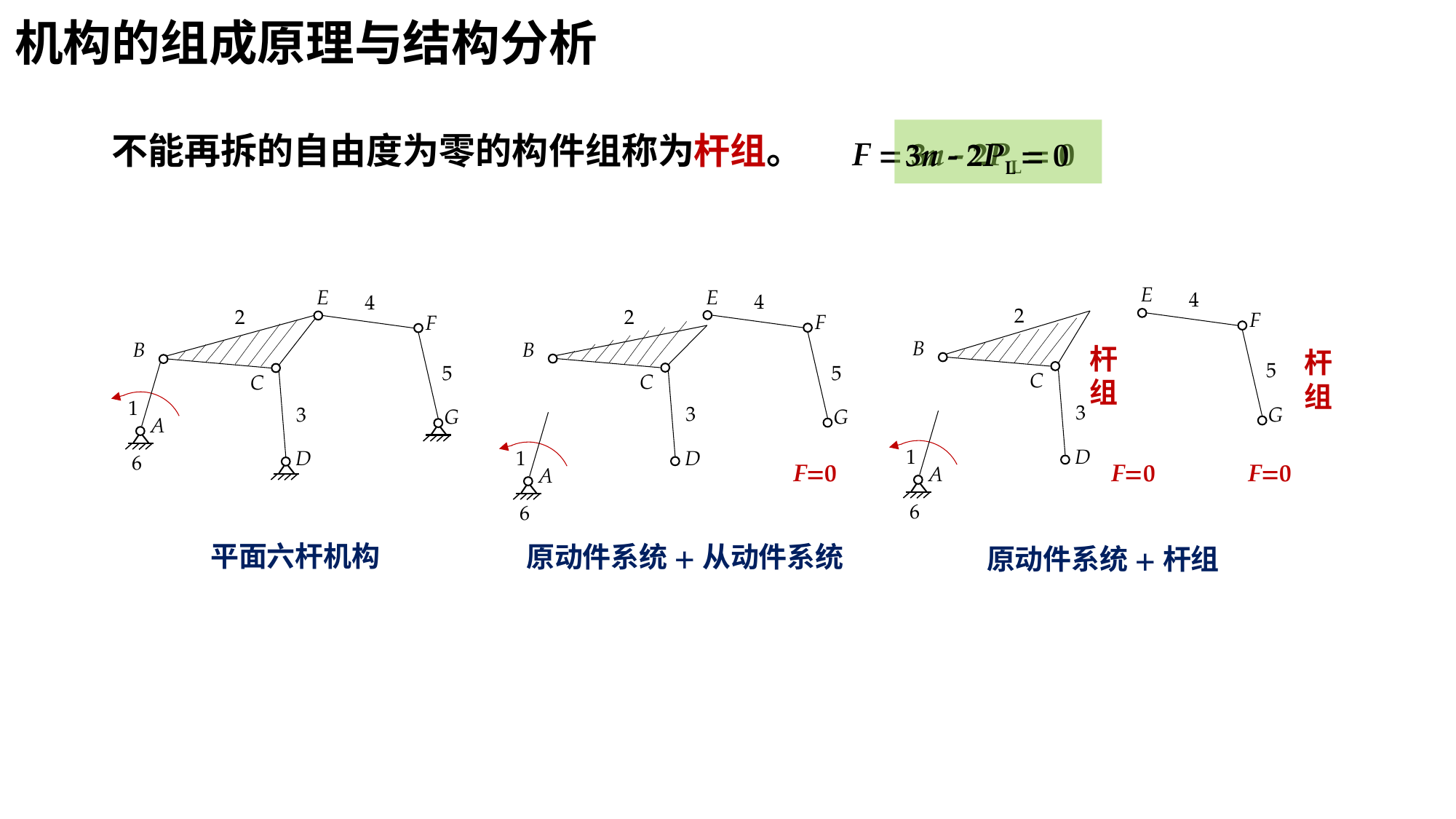

机构的组成原理与结构分析
      F = 3n - 2PL = 0
3n - 2PL = 0
不能再拆的自由度为零的构件组称为杆组。
E
4
F

5

G
E
4

2
F

B

5

C
3
G
1

A

6

D

E
4
2
F

B

5

C
1
3
G
A

D
6

2
B
杆组
杆组

C
3
1

A

6
D
F=0
F=0
F=0

平面六杆机构
原动件系统+从动件系统
原动件系统+杆组